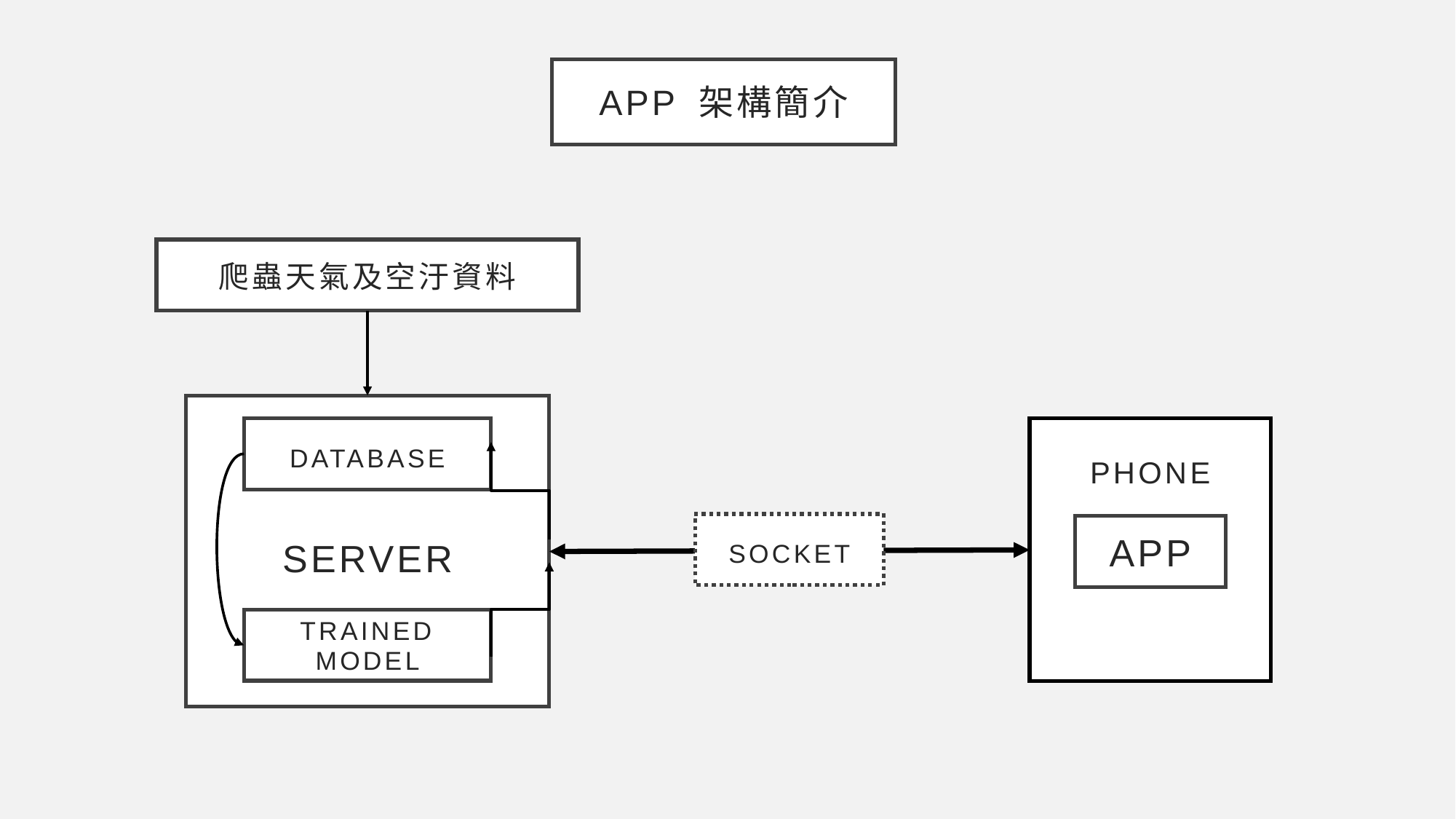

# App 架構簡介
爬蟲天氣及空汙資料
server
database
Phone

socket
APP
Trained model